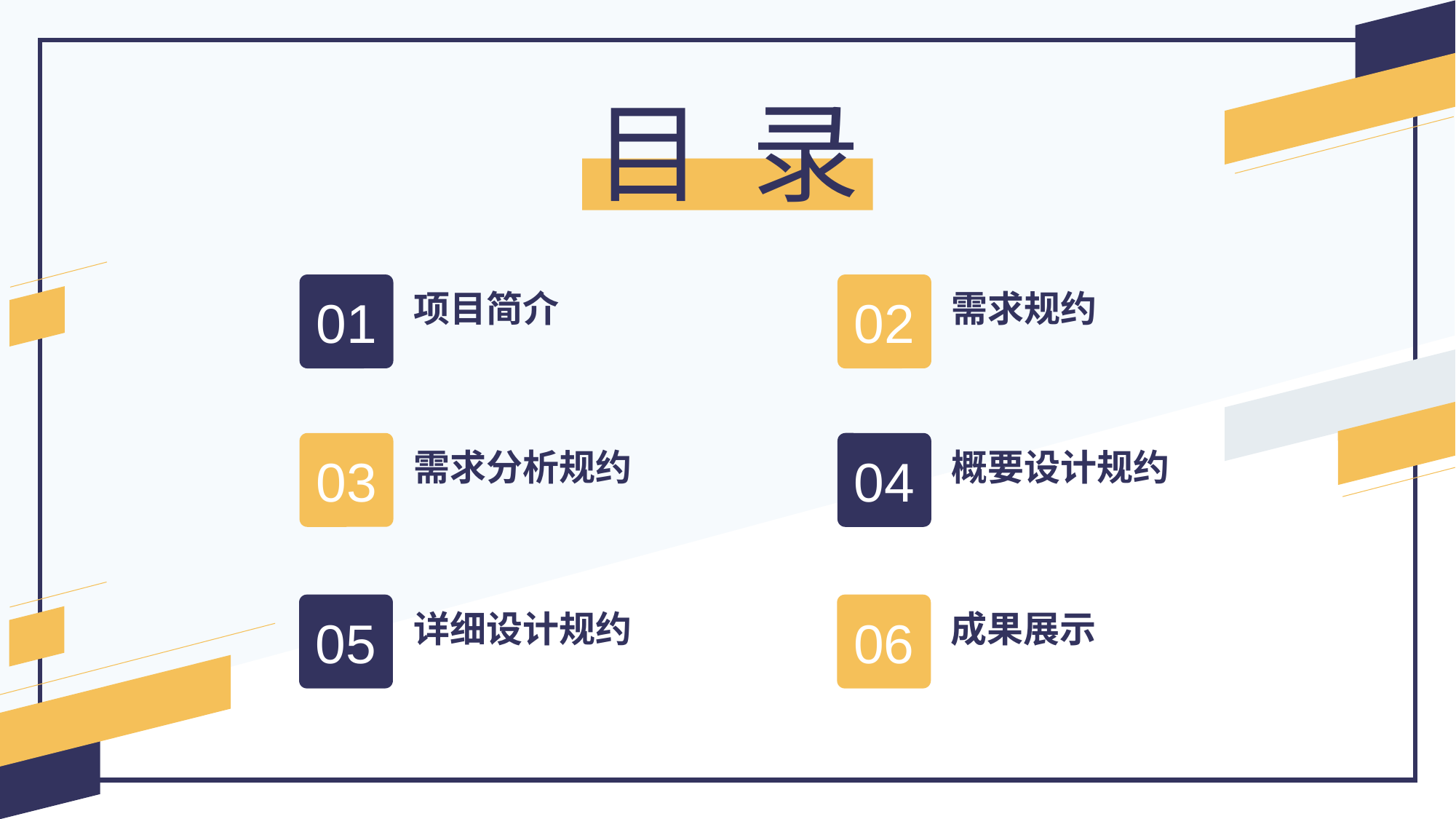

目 录

01
02
项目简介
需求规约

04
03
需求分析规约
概要设计规约
05
06
详细设计规约
成果展示